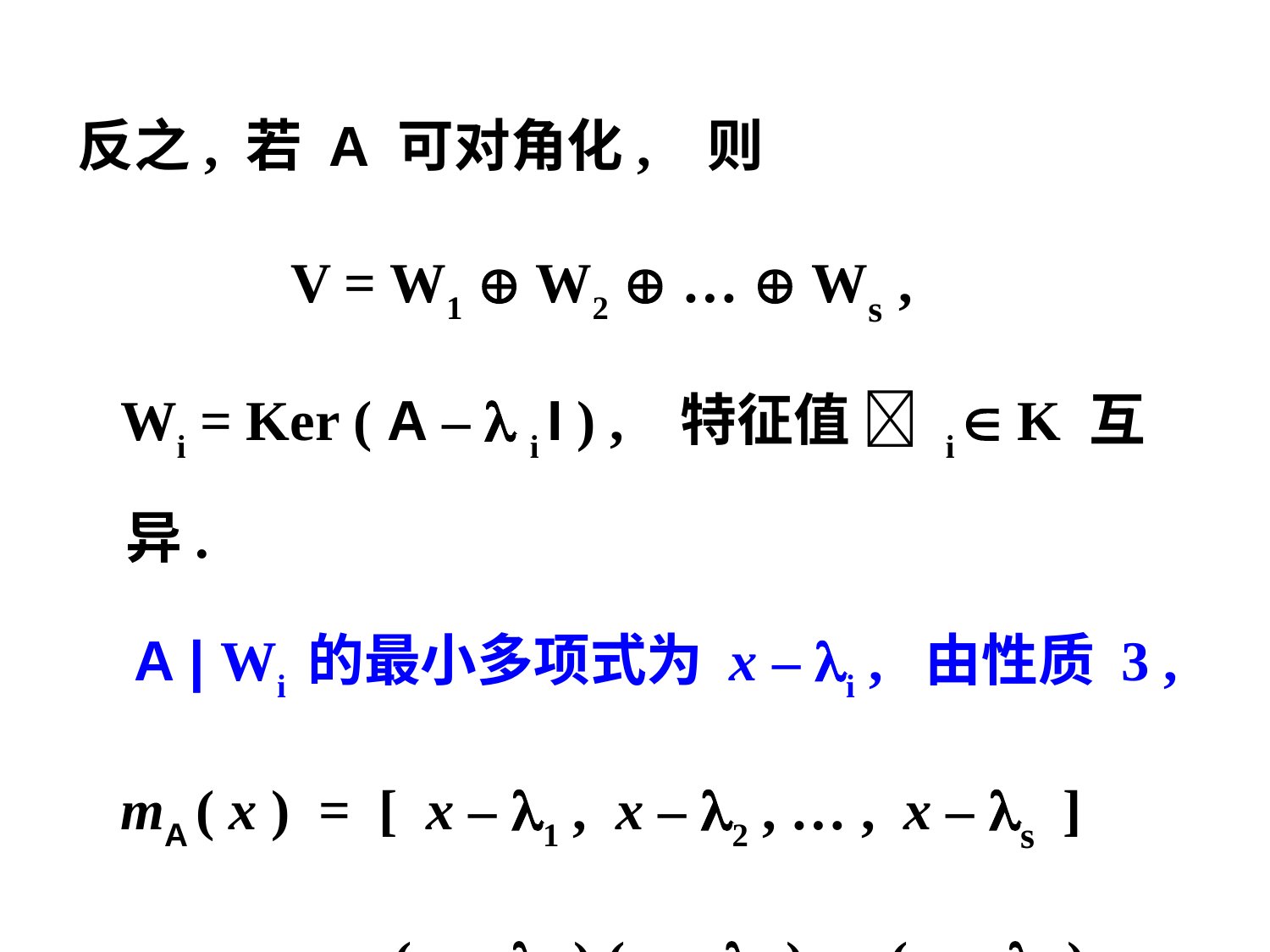

反之, 若 A 可对角化,   则
               V = W1 ⊕ W2 ⊕ … ⊕ Ws  ,
   Wi = Ker ( A – λ i I ) ,   特征值 λ i ∈ K 互异.
    A | Wi 的最小多项式为 x – λi ,  由性质 3 ,
   mA ( x )  =  [  x – λ1 ,  x – λ2 , … ,  x – λs  ]
                 =   ( x – λ1 ) ( x – λ2 ) … ( x – λs )